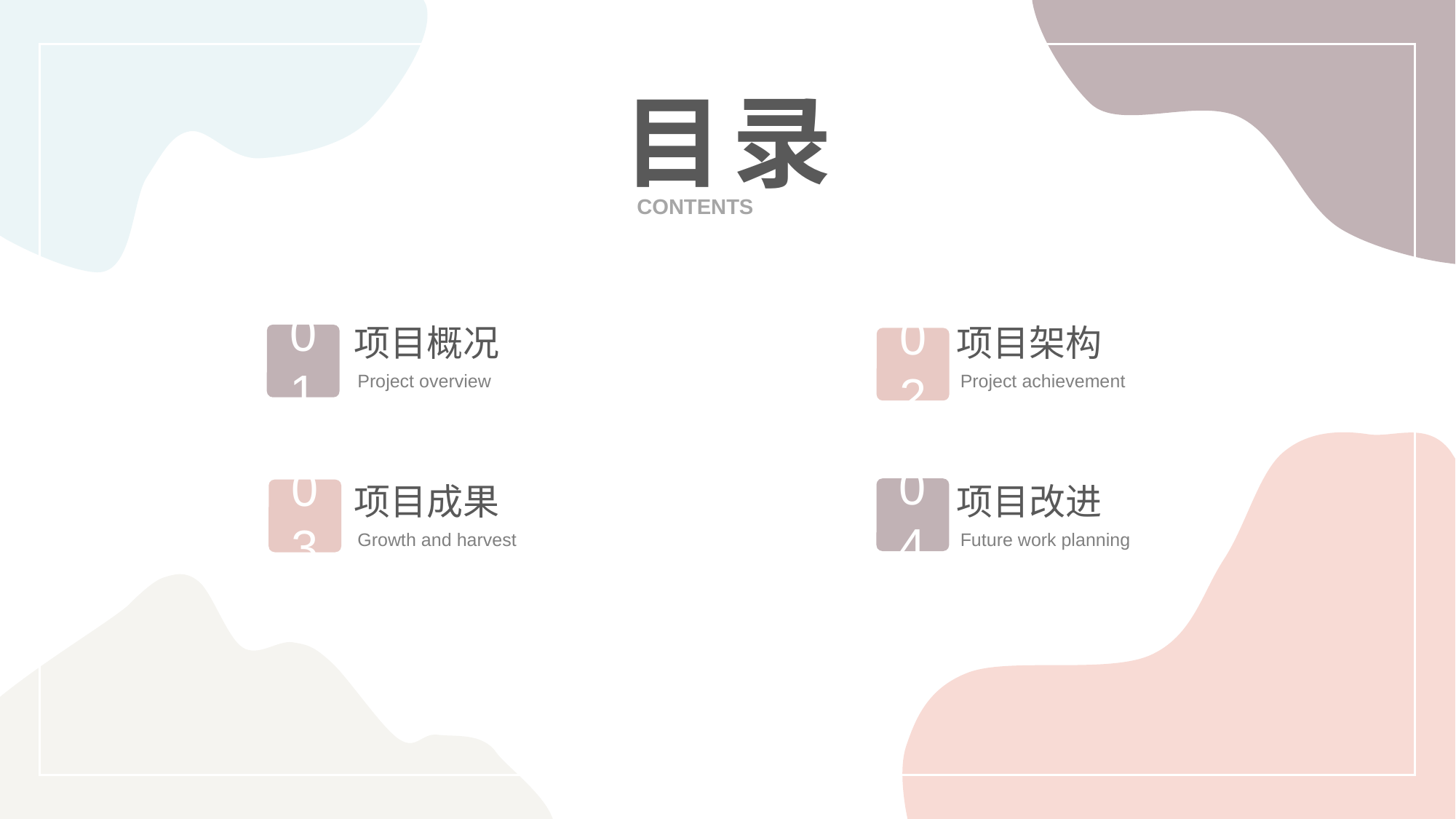

目录
CONTENTS
项目概况
项目架构
0
1
02
Project overview
Project achievement

项目成果
项目改进
04
03
Growth and harvest
Future work planning